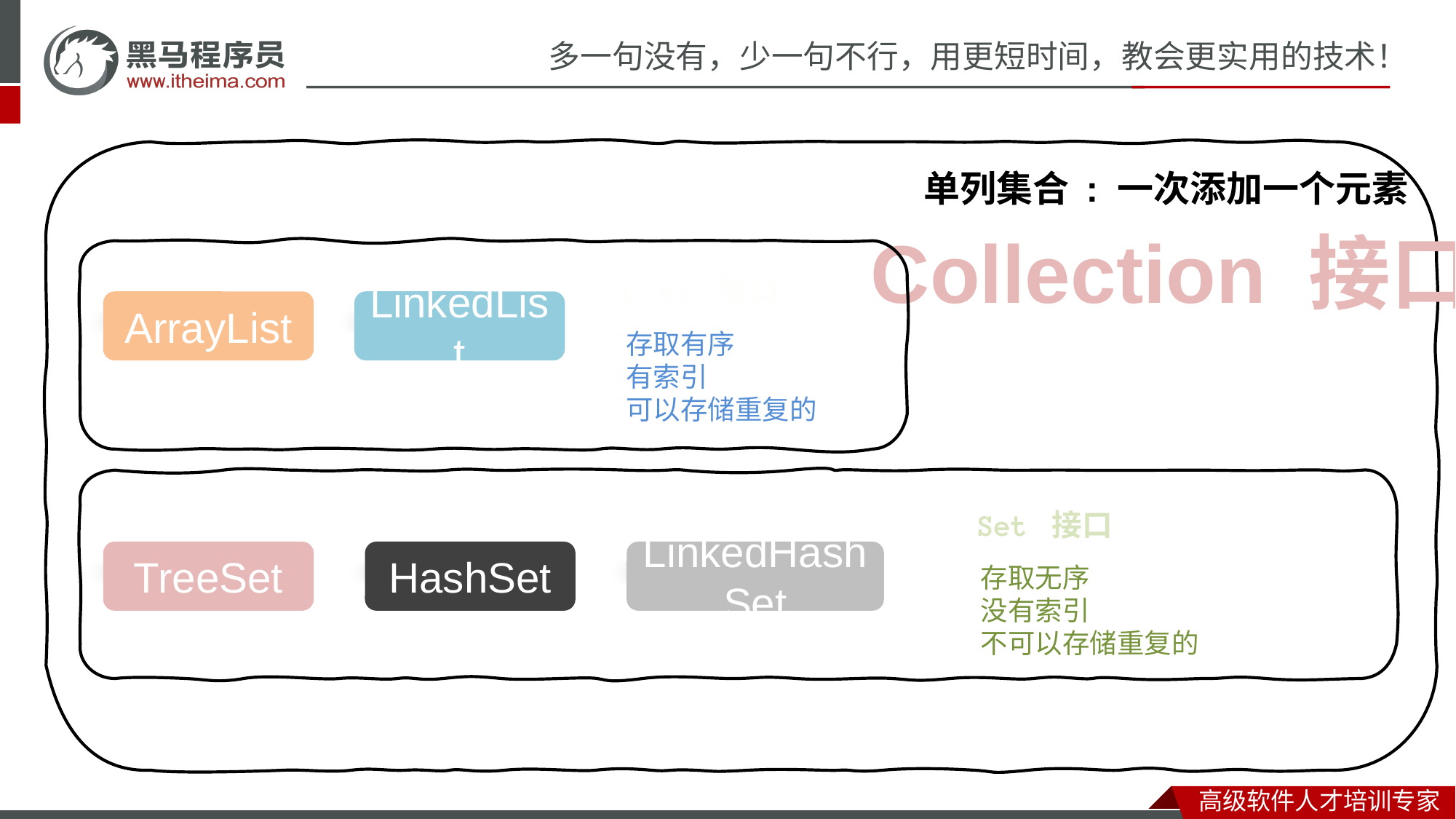

单列集合 : 一次添加一个元素
Collection 接口

List 接口

ArrayList
LinkedList
存取有序
有索引
可以存储重复的

Set 接口
TreeSet
HashSet
LinkedHashSet
存取无序
没有索引
不可以存储重复的

双列集合 : 一次添加两个元素
TreeMap
HashMap
LinkedHashMap
Map 接口